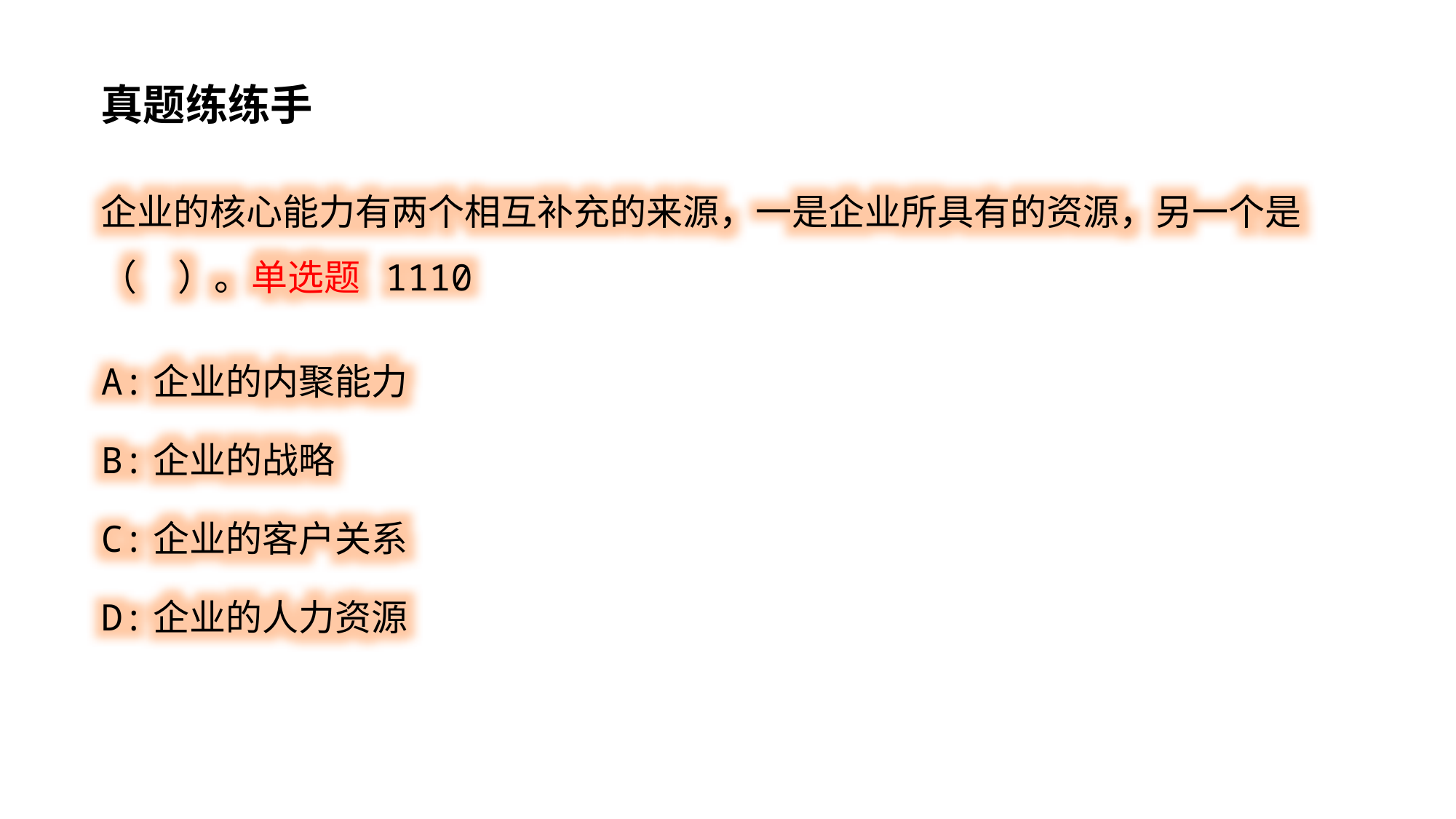

真题练练手
企业的核心能力有两个相互补充的来源，一是企业所具有的资源，另一个是（     ）。单选题  1110

A:企业的内聚能力

B:企业的战略

C:企业的客户关系

D:企业的人力资源